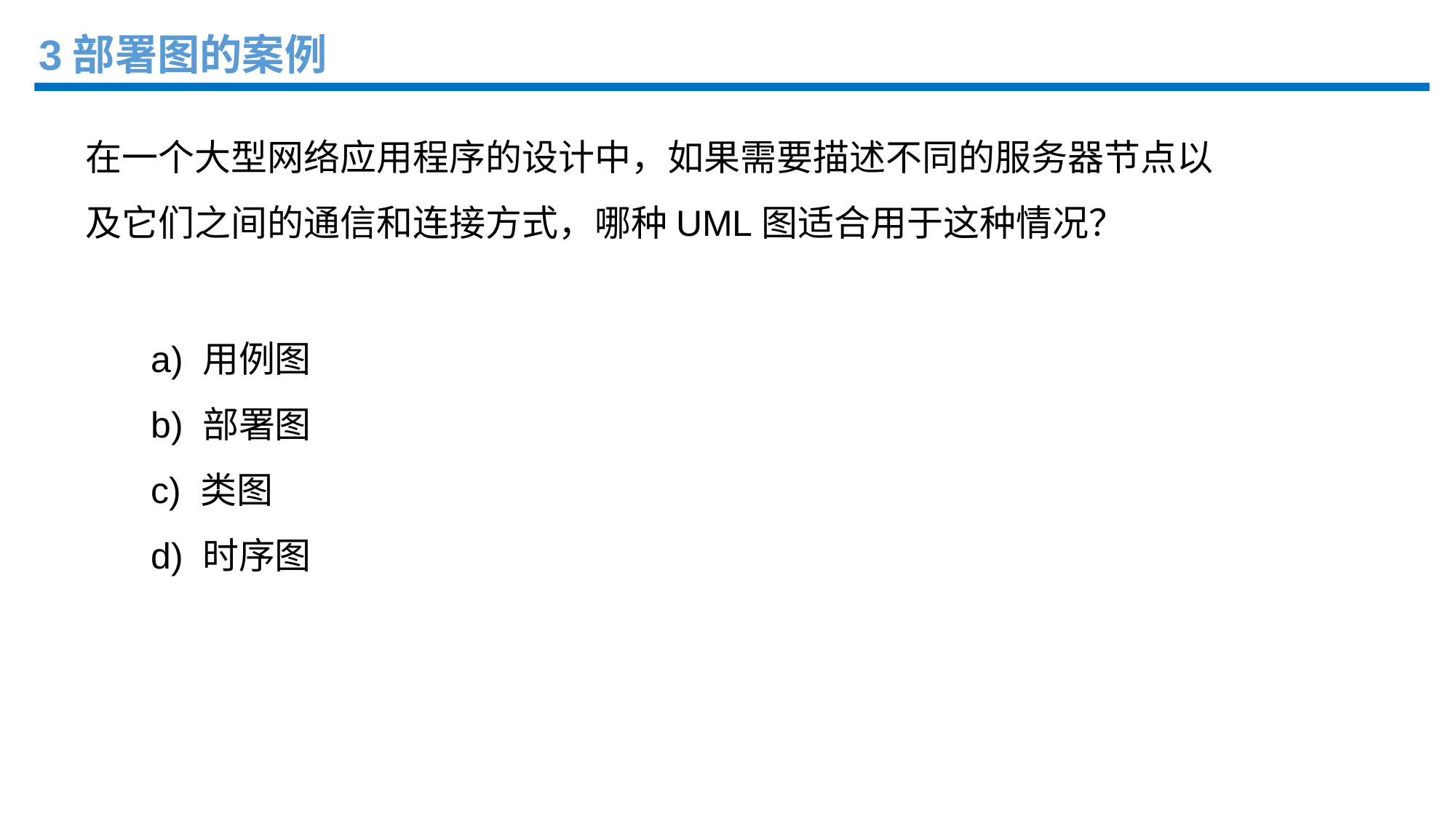

3部署图的案例
在一个大型网络应用程序的设计中，如果需要描述不同的服务器节点以及它们之间的通信和连接方式，哪种UML图适合用于这种情况？
a) 用例图
b) 部署图
c) 类图
d) 时序图